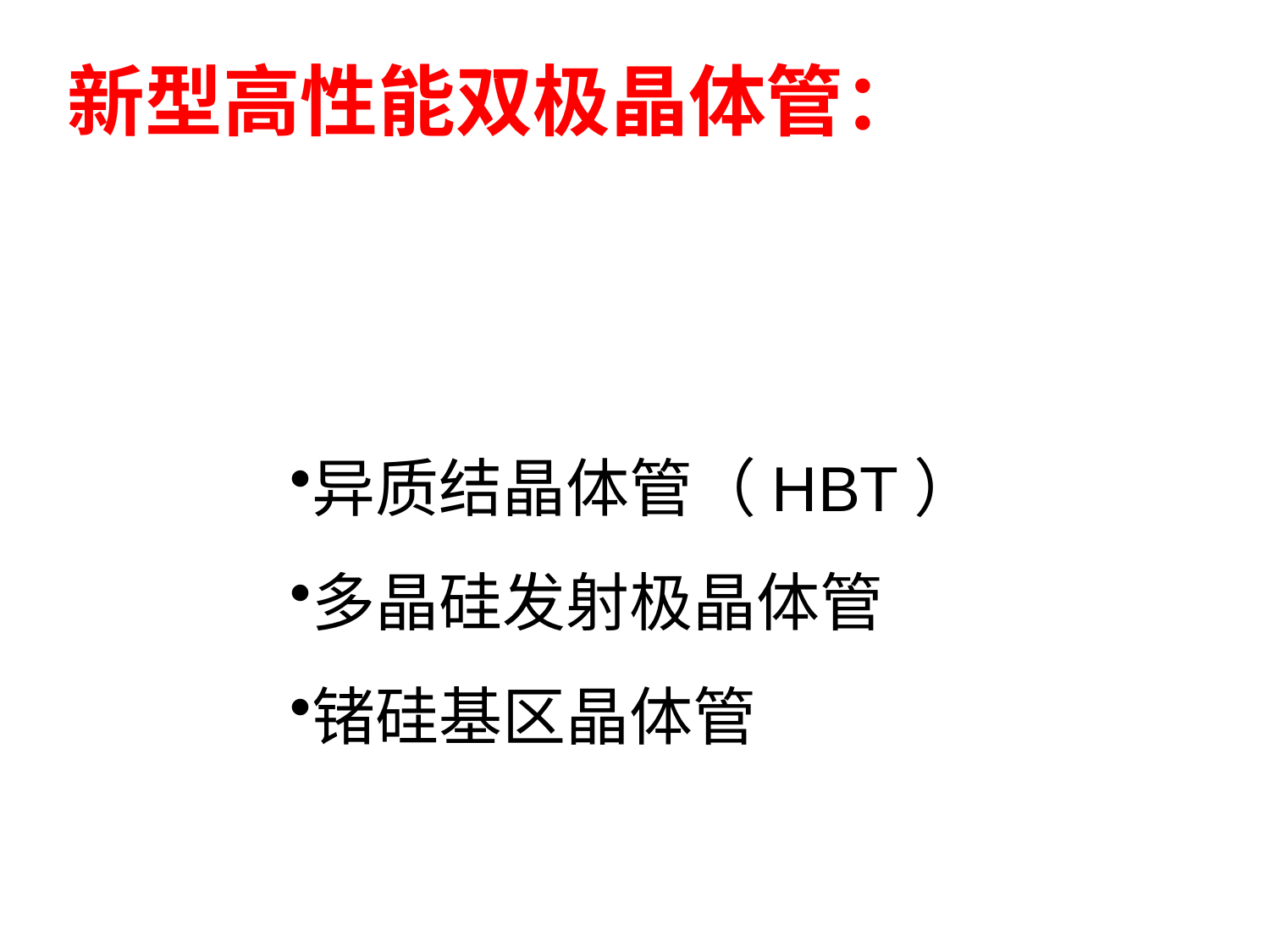

新型高性能双极晶体管：
异质结晶体管（HBT）
多晶硅发射极晶体管
锗硅基区晶体管
14